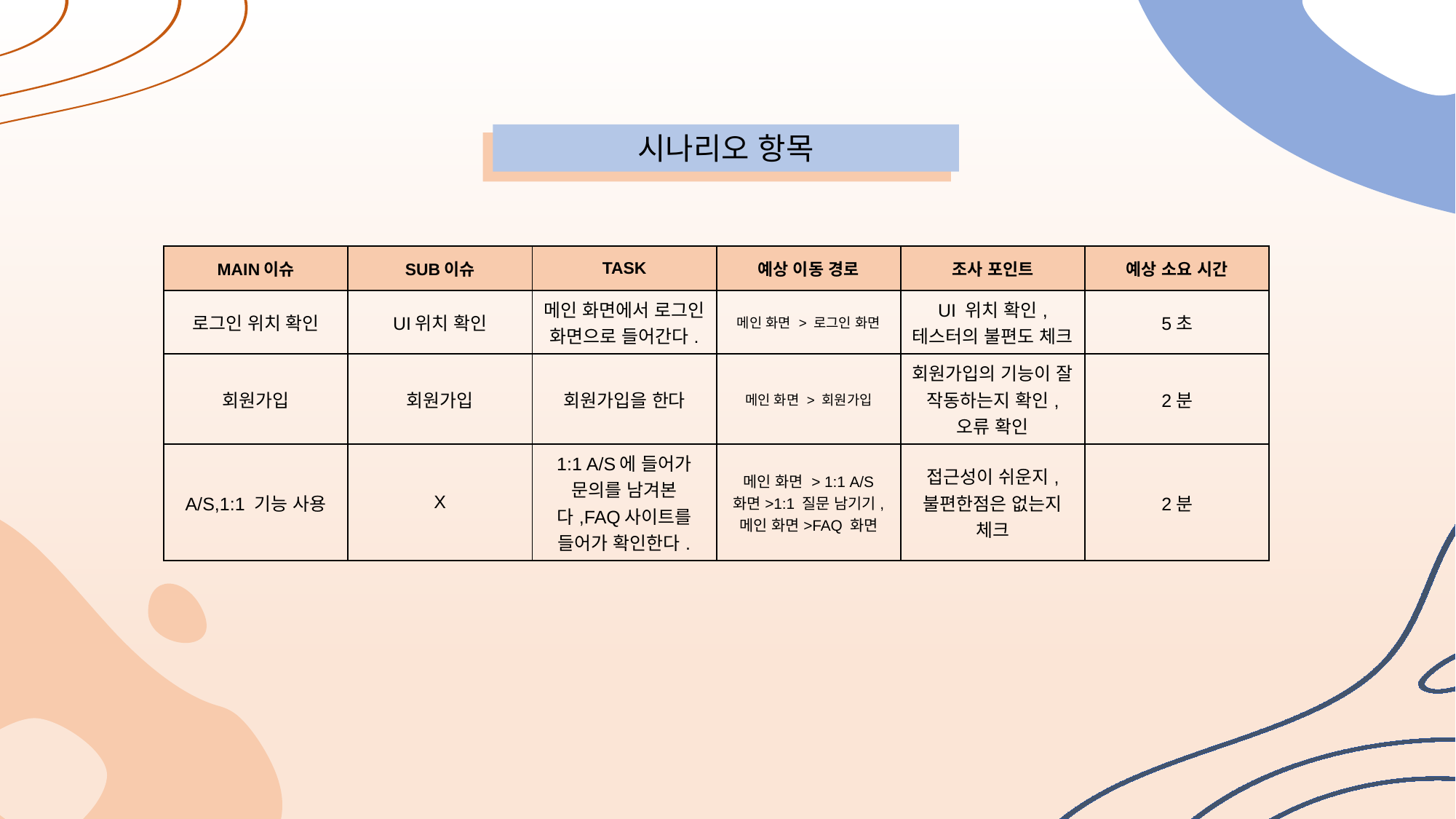

시나리오 항목

| MAIN이슈 | SUB이슈 | TASK | 예상 이동 경로 | 조사 포인트 | 예상 소요 시간 |
| --- | --- | --- | --- | --- | --- |
| 로그인 위치 확인 | UI위치 확인 | 메인 화면에서 로그인 화면으로 들어간다. | 메인 화면 > 로그인 화면 | UI 위치 확인, 테스터의 불편도 체크 | 5초 |
| 회원가입 | 회원가입 | 회원가입을 한다 | 메인 화면 > 회원가입 | 회원가입의 기능이 잘 작동하는지 확인, 오류 확인 | 2분 |
| A/S,1:1 기능 사용 | X | 1:1 A/S에 들어가 문의를 남겨본다,FAQ사이트를 들어가 확인한다. | 메인 화면 > 1:1 A/S 화면>1:1 질문 남기기, 메인 화면>FAQ 화면 | 접근성이 쉬운지, 불편한점은 없는지 체크 | 2분 |